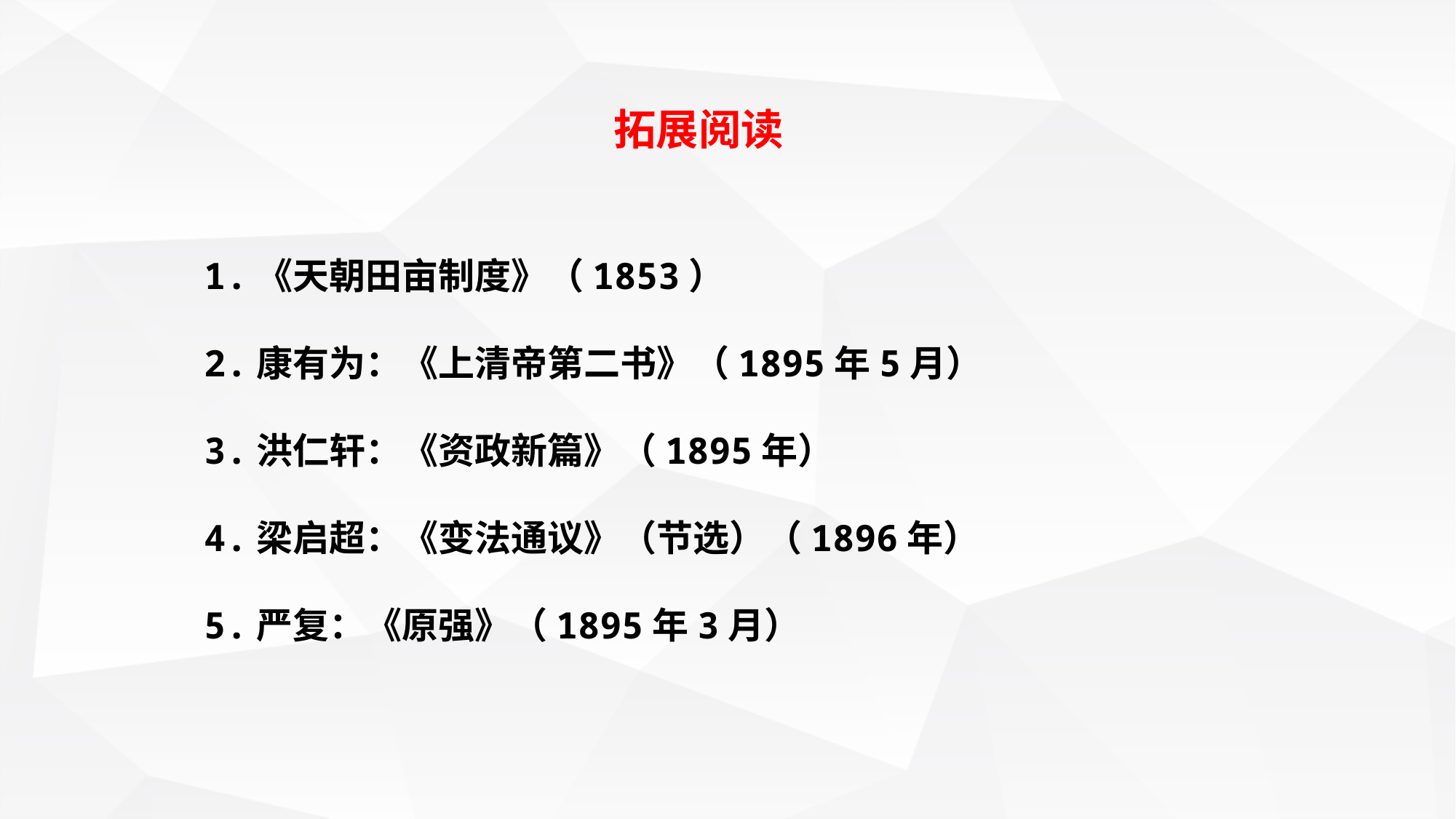

拓展阅读

1.《天朝田亩制度》（1853）
2.康有为：《上清帝第二书》（1895年5月）
3.洪仁轩：《资政新篇》（1895年）
4.梁启超：《变法通议》（节选）（1896年）
5.严复：《原强》（1895年3月）